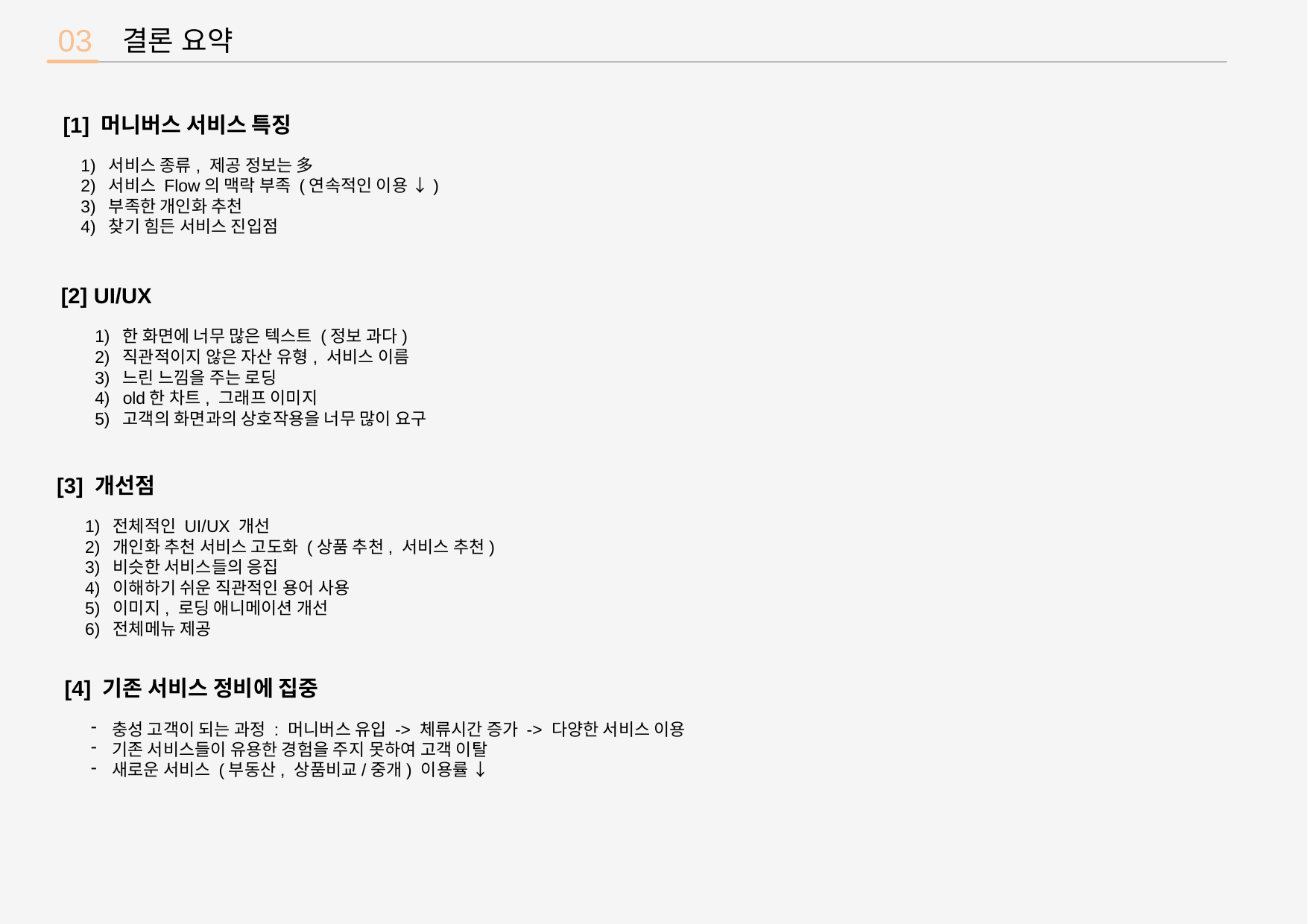

03
결론 요약
[1] 머니버스 서비스 특징
서비스 종류, 제공 정보는 多
서비스 Flow의 맥락 부족 (연속적인 이용 ↓)
부족한 개인화 추천
찾기 힘든 서비스 진입점
[2] UI/UX
한 화면에 너무 많은 텍스트 (정보 과다)
직관적이지 않은 자산 유형, 서비스 이름
느린 느낌을 주는 로딩
old한 차트, 그래프 이미지
고객의 화면과의 상호작용을 너무 많이 요구
[3] 개선점
전체적인 UI/UX 개선
개인화 추천 서비스 고도화 (상품 추천, 서비스 추천)
비슷한 서비스들의 응집
이해하기 쉬운 직관적인 용어 사용
이미지, 로딩 애니메이션 개선
전체메뉴 제공
[4] 기존 서비스 정비에 집중
충성 고객이 되는 과정 : 머니버스 유입 -> 체류시간 증가 -> 다양한 서비스 이용
기존 서비스들이 유용한 경험을 주지 못하여 고객 이탈
새로운 서비스 (부동산, 상품비교/중개) 이용률 ↓